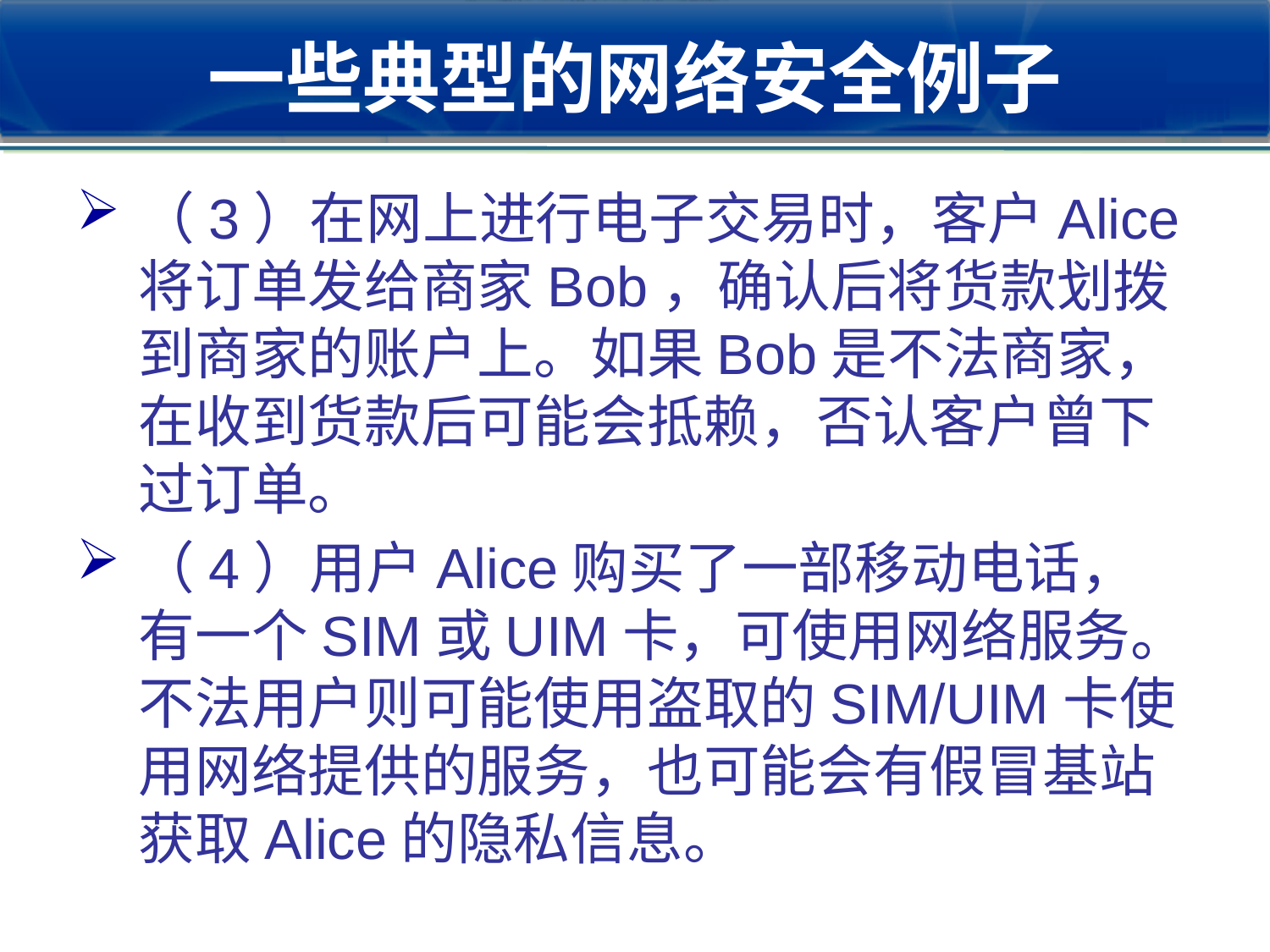

# 一些典型的网络安全例子
（3）在网上进行电子交易时，客户Alice将订单发给商家Bob，确认后将货款划拨到商家的账户上。如果Bob是不法商家，在收到货款后可能会抵赖，否认客户曾下过订单。
（4）用户Alice购买了一部移动电话，有一个SIM或UIM卡，可使用网络服务。不法用户则可能使用盗取的SIM/UIM卡使用网络提供的服务，也可能会有假冒基站获取Alice的隐私信息。